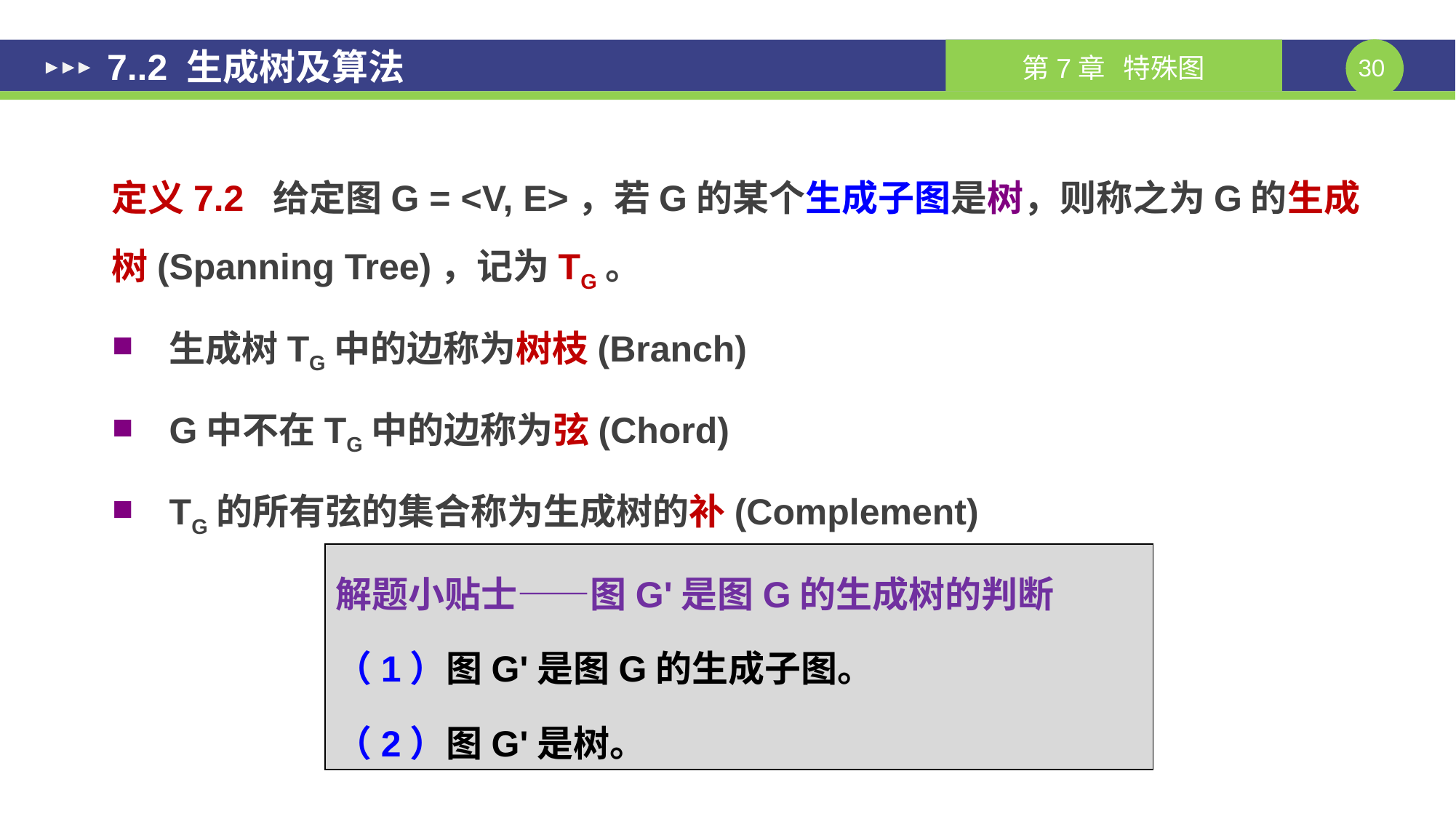

# 7..2 生成树及算法
定义7.2  给定图G = <V, E>，若G的某个生成子图是树，则称之为G的生成树(Spanning Tree)，记为TG。
生成树TG中的边称为树枝(Branch)
G中不在TG中的边称为弦(Chord)
TG的所有弦的集合称为生成树的补(Complement)
解题小贴士——图G'是图G的生成树的判断
（1）图G'是图G的生成子图。
（2）图G'是树。